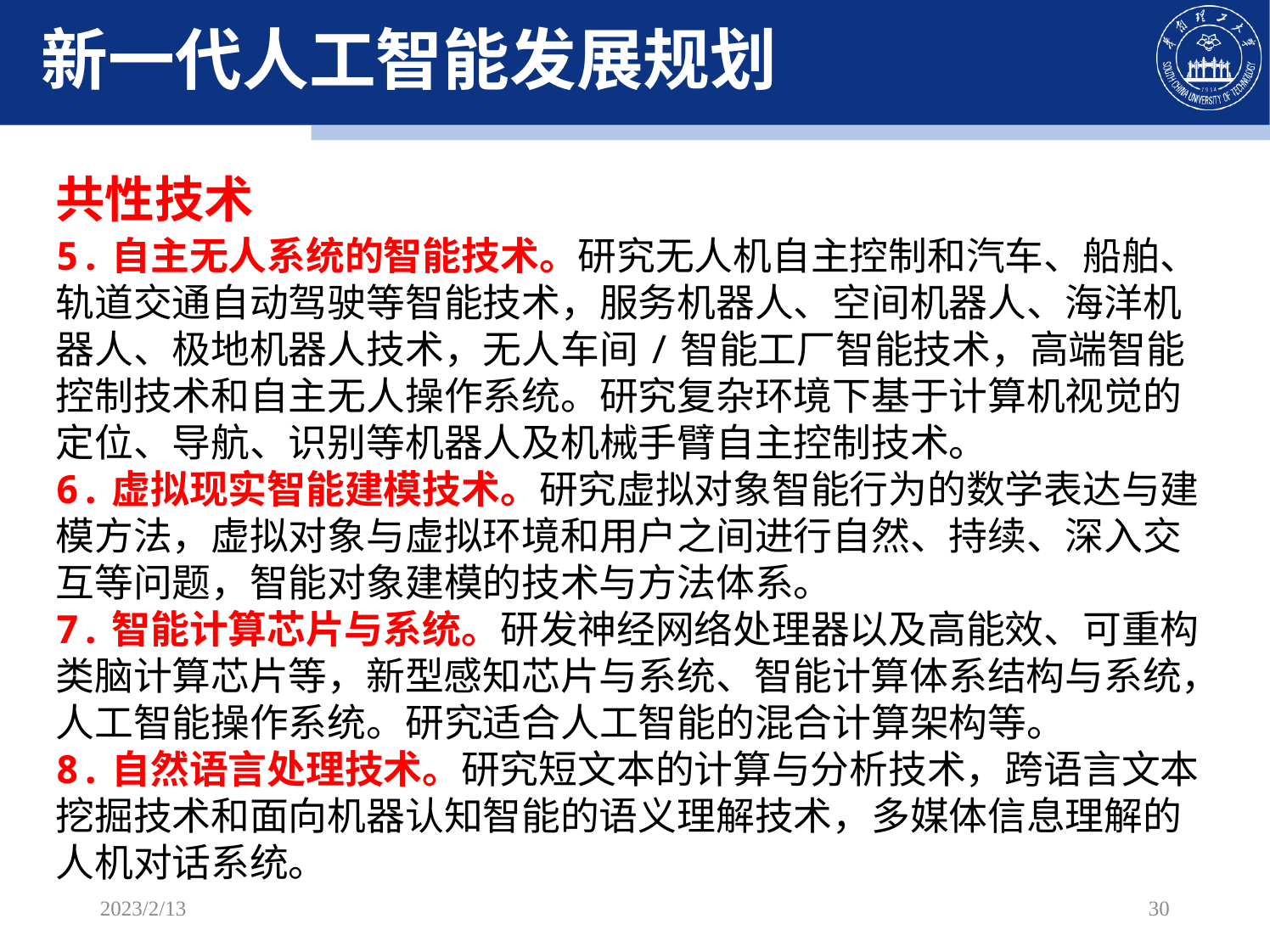

新一代人工智能发展规划
共性技术
5.自主无人系统的智能技术。研究无人机自主控制和汽车、船舶、轨道交通自动驾驶等智能技术，服务机器人、空间机器人、海洋机器人、极地机器人技术，无人车间/智能工厂智能技术，高端智能控制技术和自主无人操作系统。研究复杂环境下基于计算机视觉的定位、导航、识别等机器人及机械手臂自主控制技术。
6.虚拟现实智能建模技术。研究虚拟对象智能行为的数学表达与建模方法，虚拟对象与虚拟环境和用户之间进行自然、持续、深入交互等问题，智能对象建模的技术与方法体系。
7.智能计算芯片与系统。研发神经网络处理器以及高能效、可重构类脑计算芯片等，新型感知芯片与系统、智能计算体系结构与系统，人工智能操作系统。研究适合人工智能的混合计算架构等。
8.自然语言处理技术。研究短文本的计算与分析技术，跨语言文本挖掘技术和面向机器认知智能的语义理解技术，多媒体信息理解的人机对话系统。

2023/2/13
30